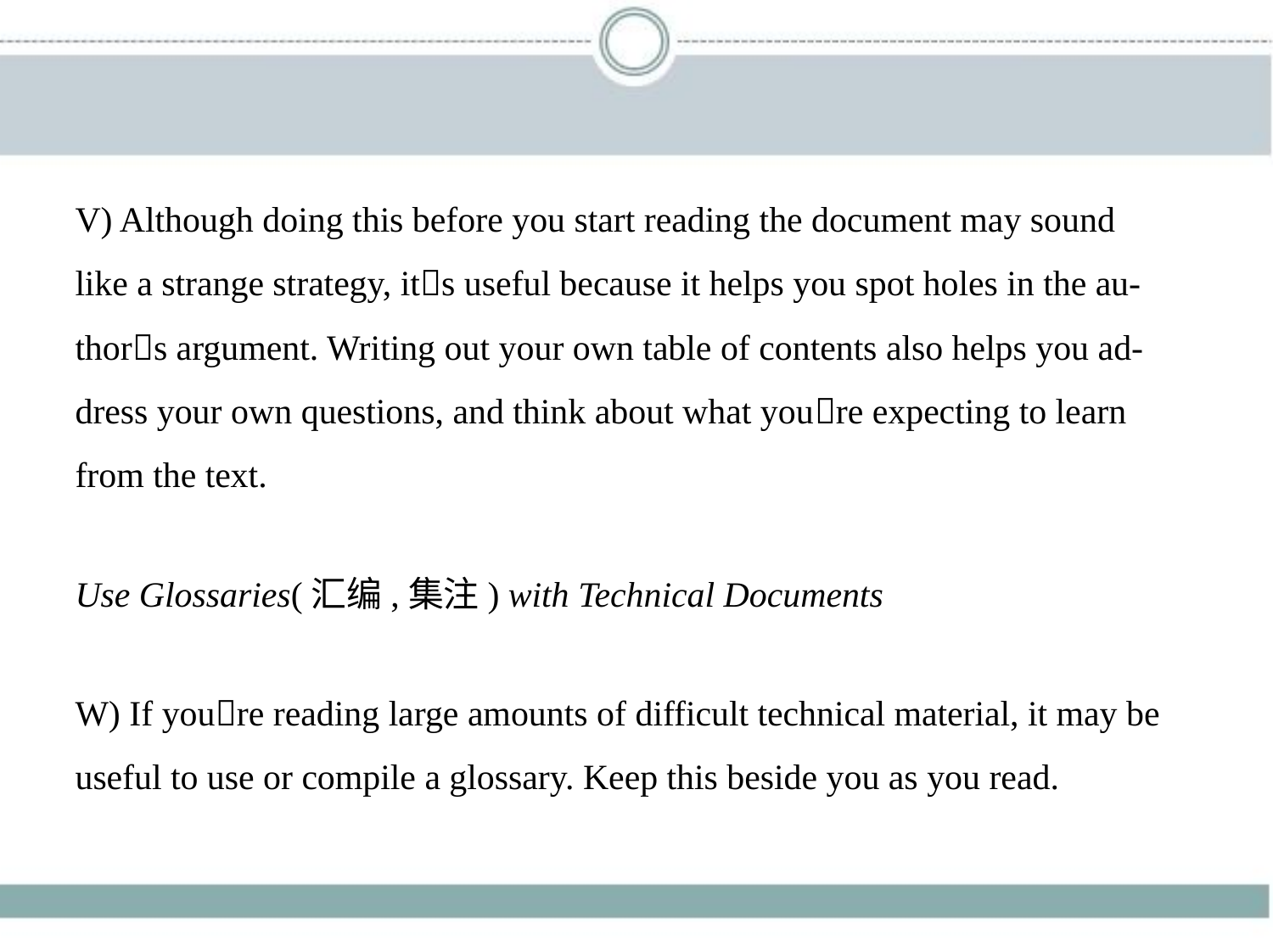

V) Although doing this before you start reading the document may sound
like a strange strategy, it􀆳s useful because it helps you spot holes in the au-
thor􀆳s argument. Writing out your own table of contents also helps you ad-
dress your own questions, and think about what you􀆳re expecting to learn
from the text.
Use Glossaries(汇编,集注) with Technical Documents
W) If you􀆳re reading large amounts of difficult technical material, it may be
useful to use or compile a glossary. Keep this beside you as you read.